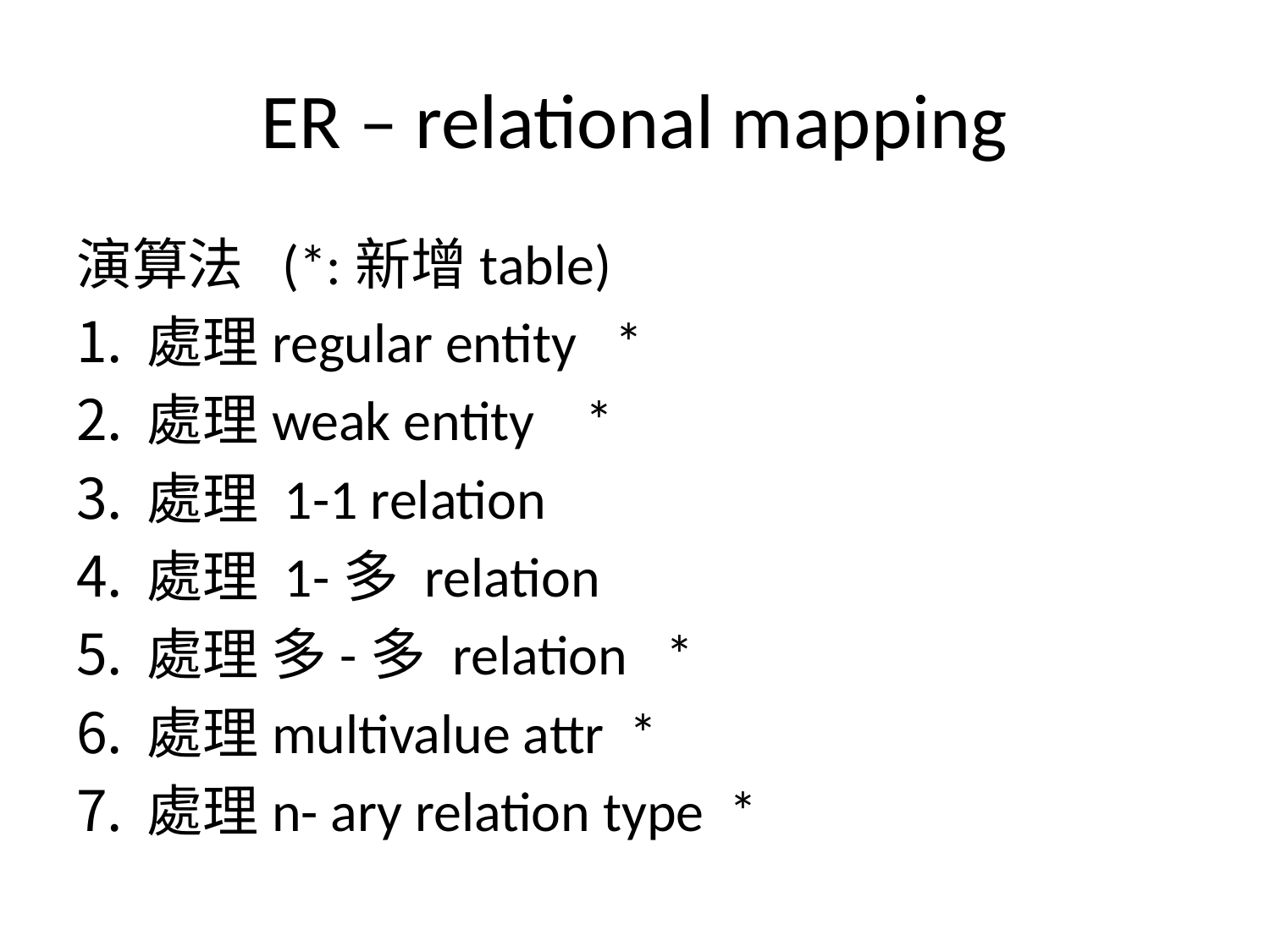

# ER – relational mapping
演算法  (*:新增table)
處理regular entity   *
處理weak entity    *
處理 1-1 relation
處理 1-多 relation
處理 多-多 relation   *
處理multivalue attr  *
處理n- ary relation type  *